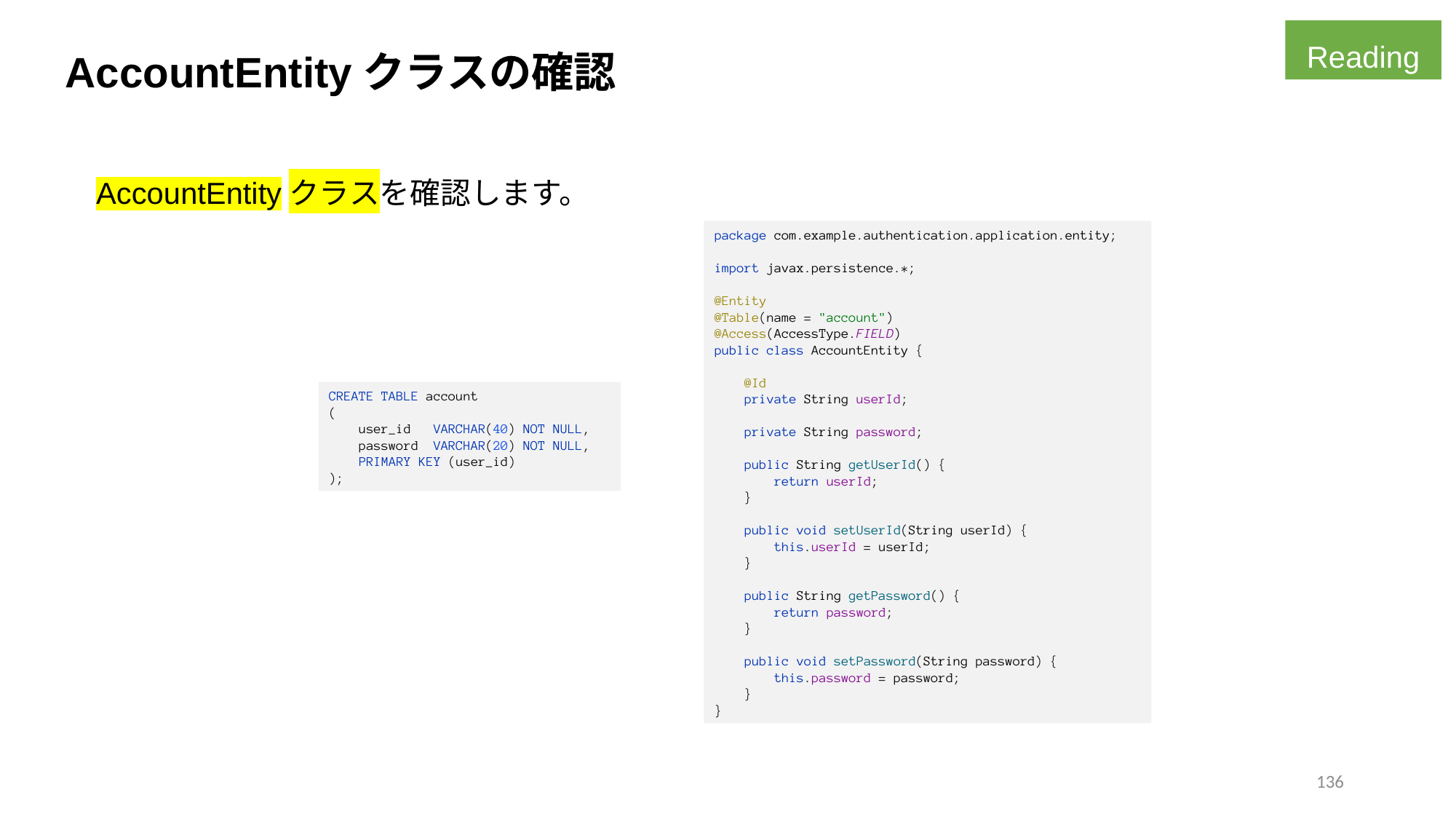

Reading
AccountEntityクラスの確認
AccountEntityクラスを確認します。
package com.example.authentication.application.entity;
import javax.persistence.*;
@Entity
@Table(name = "account")
@Access(AccessType.FIELD)
public class AccountEntity {
    @Id
    private String userId;
    private String password;
    public String getUserId() {
        return userId;
    }
    public void setUserId(String userId) {
        this.userId = userId;
    }
    public String getPassword() {
        return password;
    }
    public void setPassword(String password) {
        this.password = password;
    }
}
CREATE TABLE account
(
    user_id   VARCHAR(40) NOT NULL,
    password  VARCHAR(20) NOT NULL,
    PRIMARY KEY (user_id)
);
136